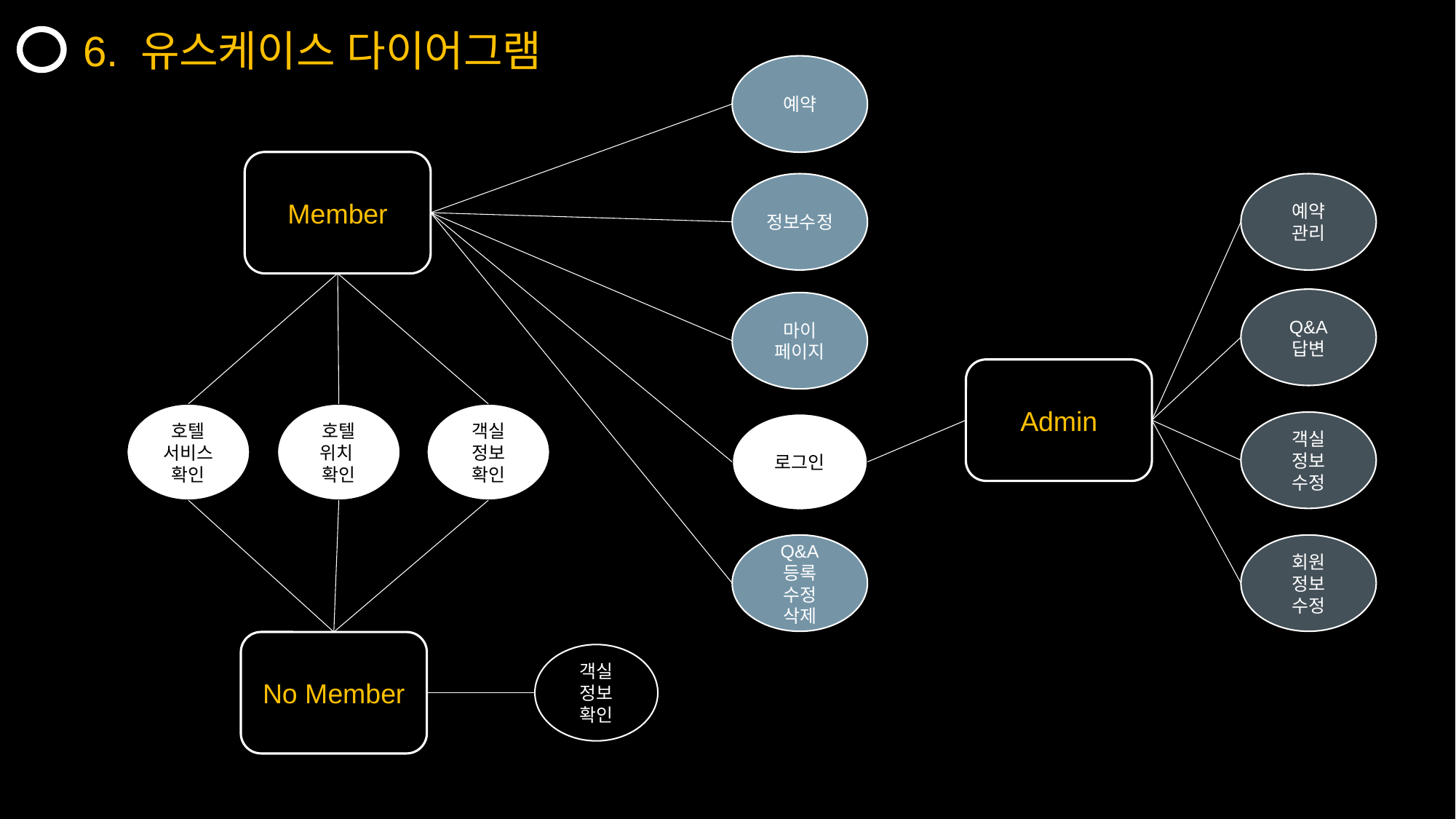

6. 유스케이스 다이어그램

예약
Member
정보수정
예약
관리
Q&A
답변
마이
페이지
Admin
호텔
서비스
확인
호텔
위치
확인
객실
정보
확인
객실
정보
수정
로그인
Q&A
등록
수정
삭제
회원
정보
수정
No Member
객실
정보
확인